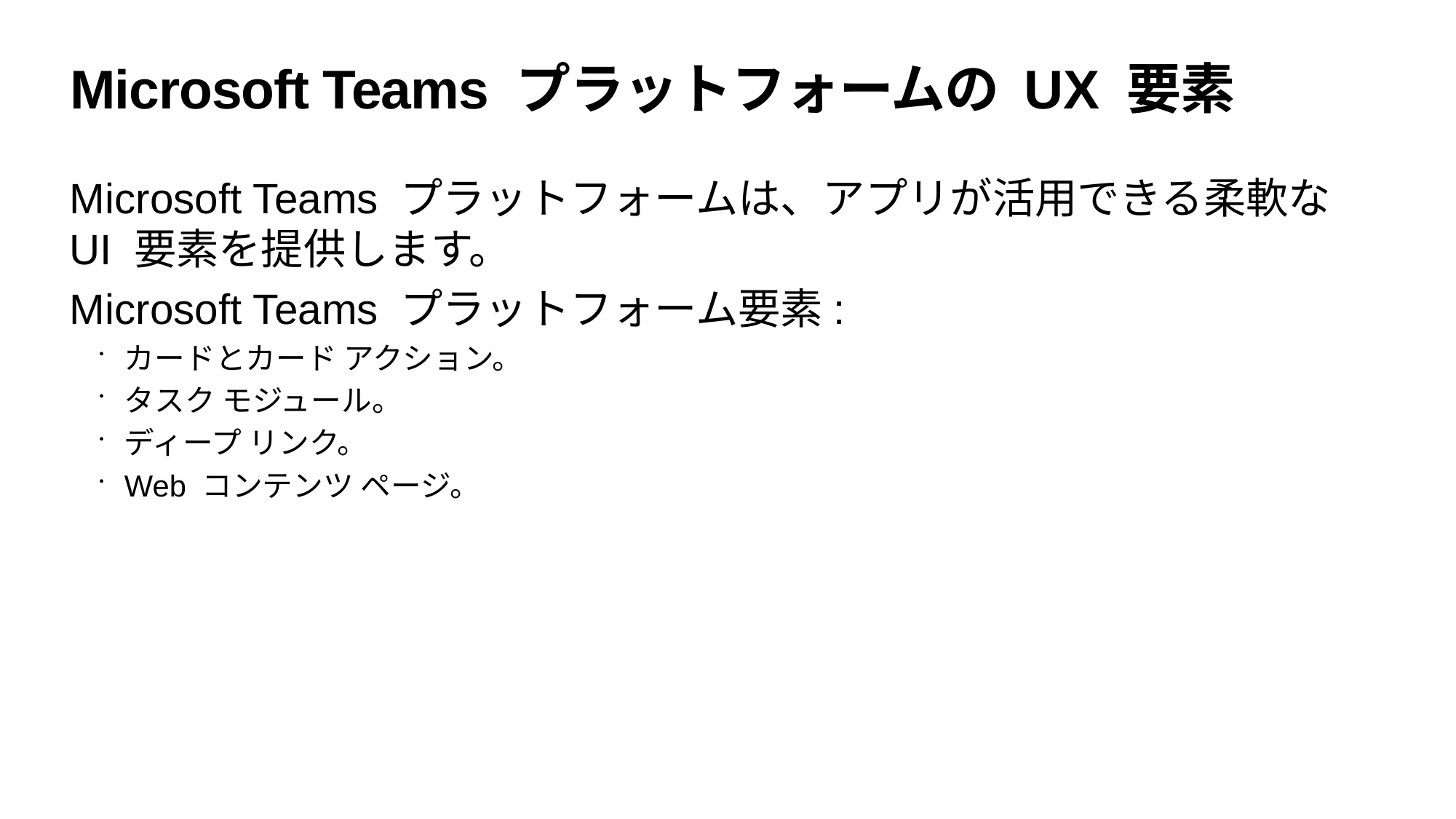

# Microsoft Teams プラットフォームの UX 要素
Microsoft Teams プラットフォームは、アプリが活用できる柔軟な UI 要素を提供します。
Microsoft Teams プラットフォーム要素:
カードとカード アクション。
タスク モジュール。
ディープ リンク。
Web コンテンツ ページ。